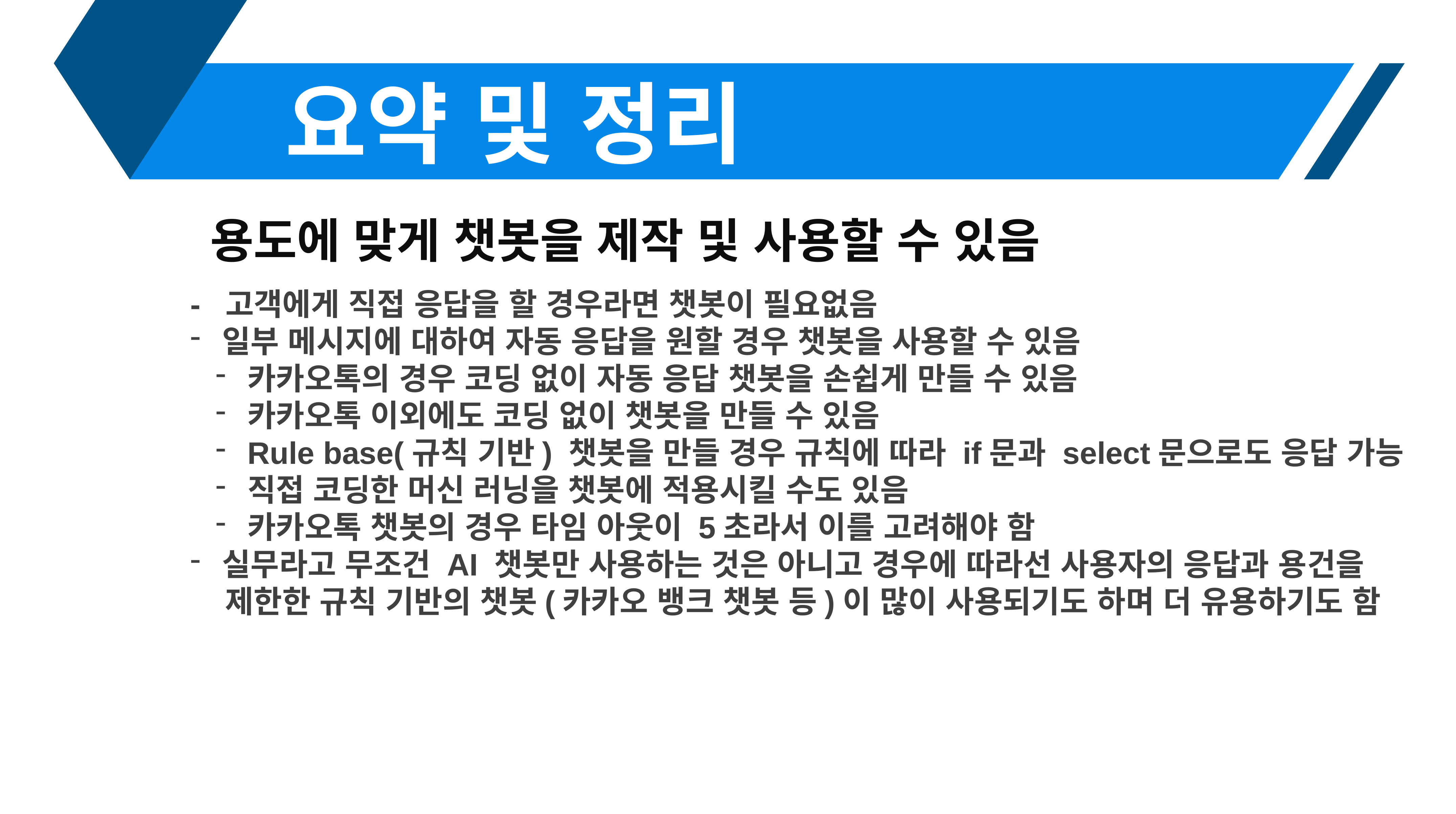

요약 및 정리
용도에 맞게 챗봇을 제작 및 사용할 수 있음
-  고객에게 직접 응답을 할 경우라면 챗봇이 필요없음
일부 메시지에 대하여 자동 응답을 원할 경우 챗봇을 사용할 수 있음
카카오톡의 경우 코딩 없이 자동 응답 챗봇을 손쉽게 만들 수 있음
카카오톡 이외에도 코딩 없이 챗봇을 만들 수 있음
Rule base(규칙 기반) 챗봇을 만들 경우 규칙에 따라 if문과 select문으로도 응답 가능
직접 코딩한 머신 러닝을 챗봇에 적용시킬 수도 있음
카카오톡 챗봇의 경우 타임 아웃이 5초라서 이를 고려해야 함
실무라고 무조건 AI 챗봇만 사용하는 것은 아니고 경우에 따라선 사용자의 응답과 용건을
    제한한 규칙 기반의 챗봇(카카오 뱅크 챗봇 등)이 많이 사용되기도 하며 더 유용하기도 함